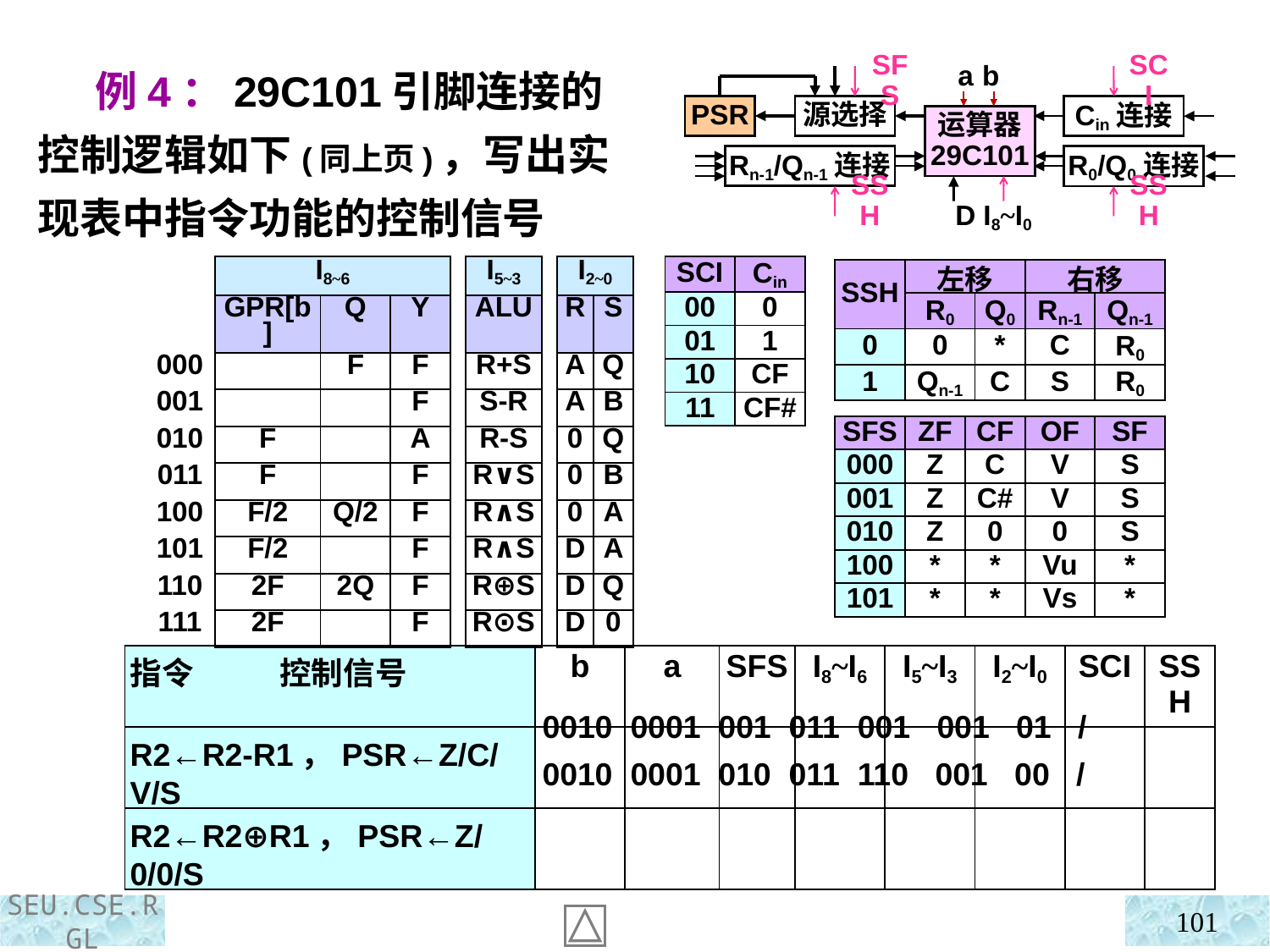

例4：29C101引脚连接的控制逻辑如下(同上页)，写出实现表中指令功能的控制信号
SFS
SCI
a  b
PSR
源选择
Cin连接
运算器
29C101
Rn-1/Qn-1连接
R0/Q0连接
SSH
SSH
D I8~I0
|  | I8~6 |  |  |  | I5~3 |  | I2~0 |  |
| --- | --- | --- | --- | --- | --- | --- | --- | --- |
|  | GPR[b] | Q | Y |  | ALU |  | R | S |
| 000 |  | F | F |  | R+S |  | A | Q |
| 001 |  |  | F |  | S-R |  | A | B |
| 010 | F |  | A |  | R-S |  | 0 | Q |
| 011 | F |  | F |  | R∨S |  | 0 | B |
| 100 | F/2 | Q/2 | F |  | R∧S |  | 0 | A |
| 101 | F/2 |  | F |  | R∧S |  | D | A |
| 110 | 2F | 2Q | F |  | R⊕S |  | D | Q |
| 111 | 2F |  | F |  | R⊙S |  | D | 0 |
| SCI | Cin |
| --- | --- |
| 00 | 0 |
| 01 | 1 |
| 10 | CF |
| 11 | CF# |
| SSH | 左移 |  | 右移 |  |
| --- | --- | --- | --- | --- |
|  | R0 | Q0 | Rn-1 | Qn-1 |
| 0 | 0 | \* | C | R0 |
| 1 | Qn-1 | C | S | R0 |
| SFS | ZF | CF | OF | SF |
| --- | --- | --- | --- | --- |
| 000 | Z | C | V | S |
| 001 | Z | C# | V | S |
| 010 | Z | 0 | 0 | S |
| 100 | \* | \* | Vu | \* |
| 101 | \* | \* | Vs | \* |
| 指令 控制信号 | b | a | SFS | I8~I6 | I5~I3 | I2~I0 | SCI | SSH |
| --- | --- | --- | --- | --- | --- | --- | --- | --- |
| R2←R2-R1，PSR←Z/C/V/S |  |  |  |  |  |  |  |  |
| R2←R2⊕R1，PSR←Z/0/0/S |  |  |  |  |  |  |  |  |
0010  0001  001  011  001   001   01   /
0010  0001  010  011  110   001   00   /

101